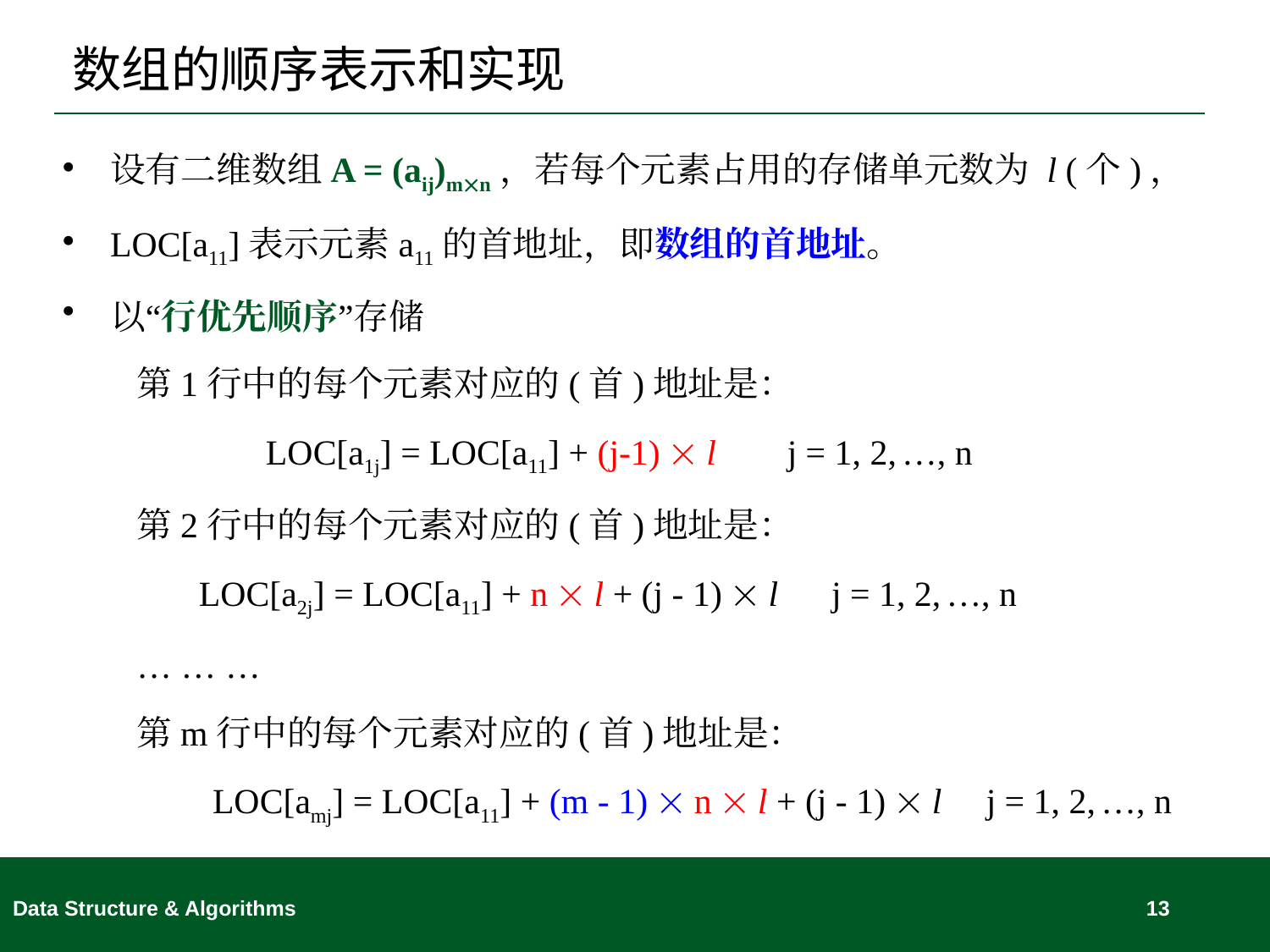

# 数组的顺序表示和实现
设有二维数组A = (aij)m×n，若每个元素占用的存储单元数为 l (个)，
LOC[a11]表示元素a11的首地址，即数组的首地址。
以“行优先顺序”存储
第1行中的每个元素对应的(首)地址是：
      LOC[a1j] = LOC[a11] + (j-1) × l        j = 1, 2, …, n
第2行中的每个元素对应的(首)地址是：
       LOC[a2j] = LOC[a11] + n × l + (j - 1) × l      j = 1, 2, …, n
… … …
第m行中的每个元素对应的(首)地址是：
LOC[amj] = LOC[a11] + (m - 1) × n × l + (j - 1) × l     j = 1, 2, …, n
Data Structure & Algorithms
13